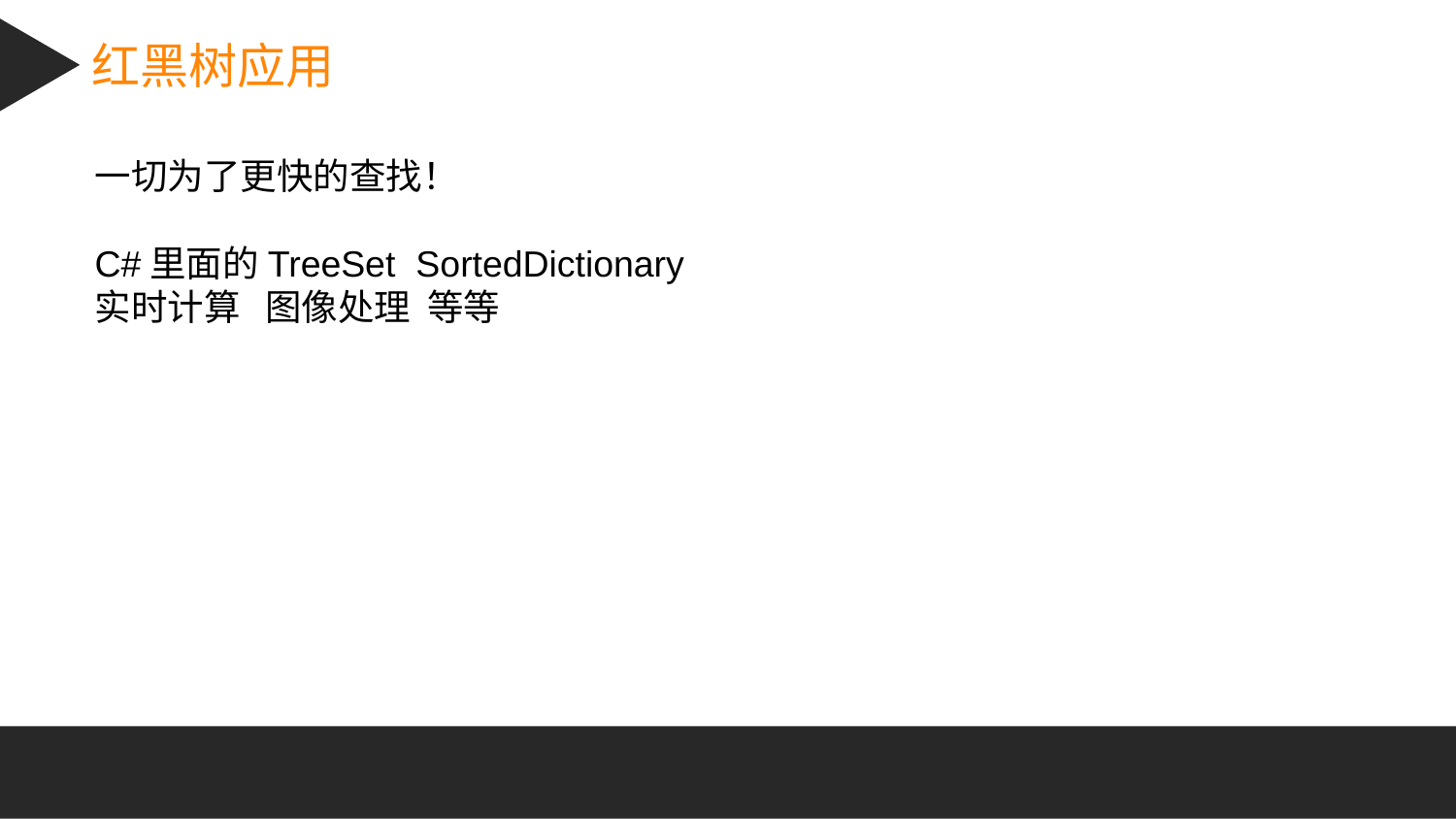

红黑树应用
一切为了更快的查找！

C#里面的TreeSet  SortedDictionary
实时计算   图像处理  等等